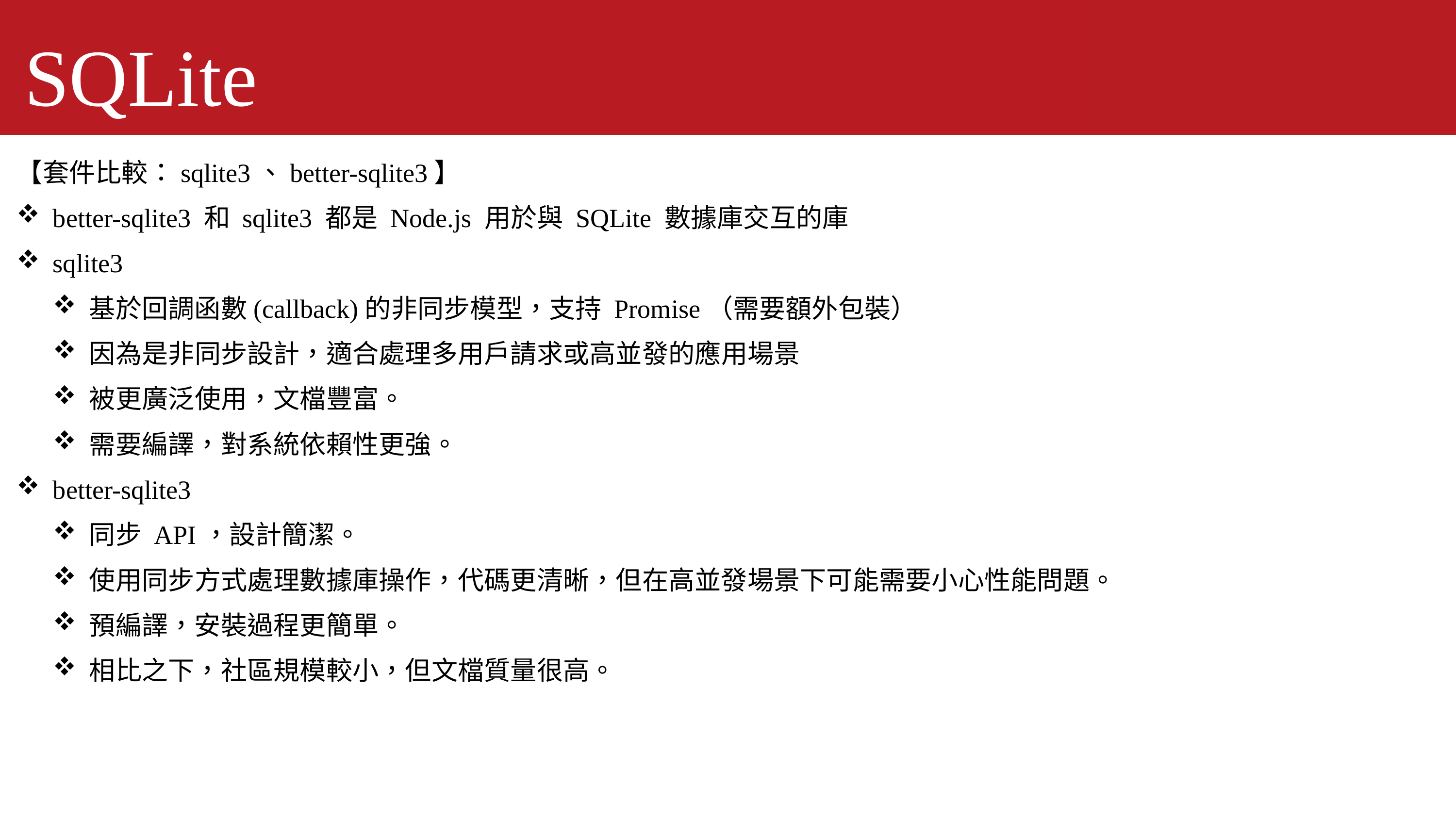

SQLite
【套件比較：sqlite3、better-sqlite3】
better-sqlite3 和 sqlite3 都是 Node.js 用於與 SQLite 數據庫交互的庫
sqlite3
基於回調函數(callback)的非同步模型，支持 Promise（需要額外包裝）
因為是非同步設計，適合處理多用戶請求或高並發的應用場景
被更廣泛使用，文檔豐富。
需要編譯，對系統依賴性更強。
better-sqlite3
同步 API，設計簡潔。
使用同步方式處理數據庫操作，代碼更清晰，但在高並發場景下可能需要小心性能問題。
預編譯，安裝過程更簡單。
相比之下，社區規模較小，但文檔質量很高。